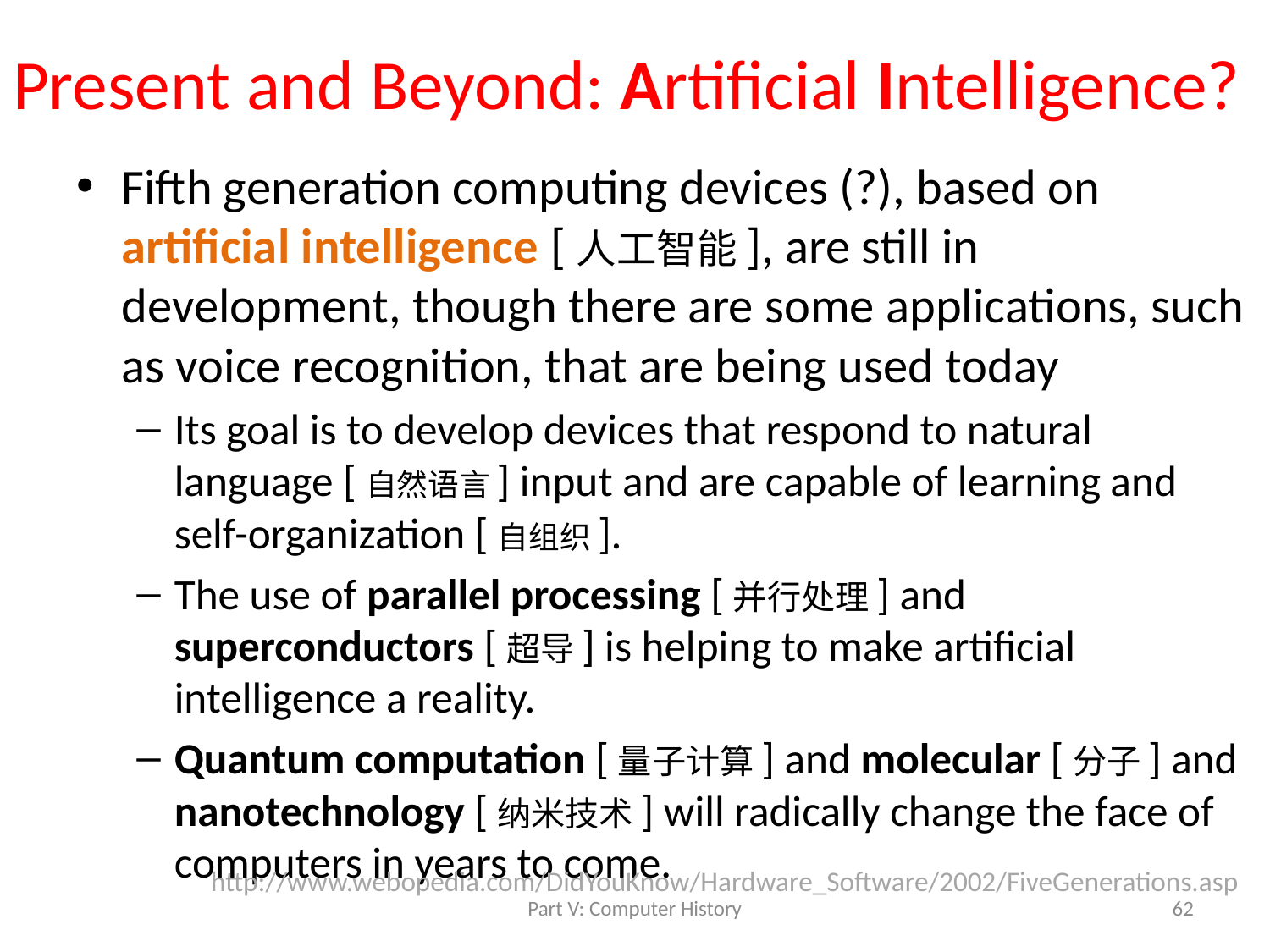

# Present and Beyond: Artificial Intelligence?
Fifth generation computing devices (?), based on artificial intelligence [人工智能], are still in development, though there are some applications, such as voice recognition, that are being used today
Its goal is to develop devices that respond to natural language [自然语言] input and are capable of learning and self-organization [自组织].
The use of parallel processing [并行处理] and superconductors [超导] is helping to make artificial intelligence a reality.
Quantum computation [量子计算] and molecular [分子] and nanotechnology [纳米技术] will radically change the face of computers in years to come.
http://www.webopedia.com/DidYouKnow/Hardware_Software/2002/FiveGenerations.asp
Part V: Computer History
62